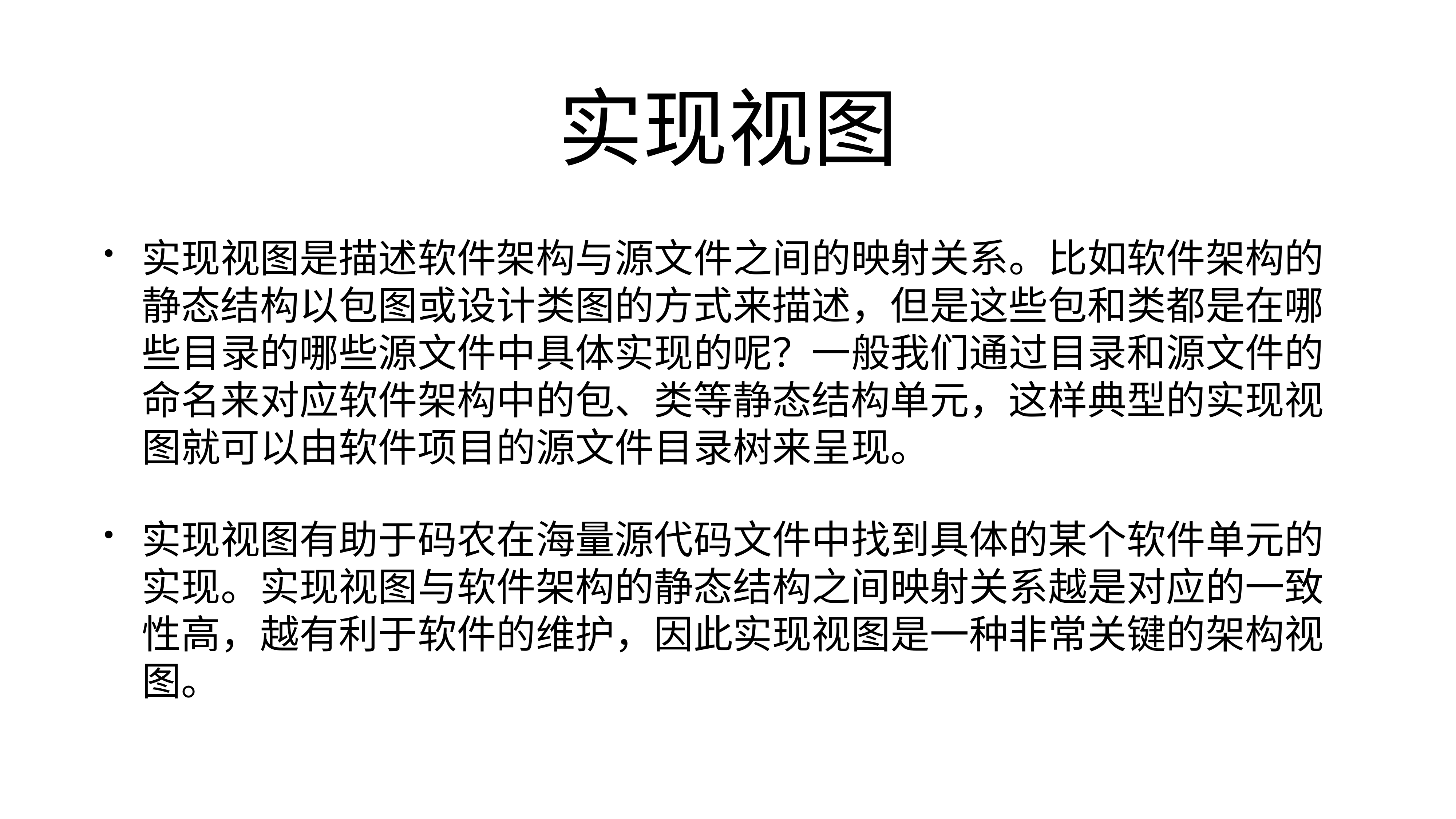

# 实现视图
实现视图是描述软件架构与源文件之间的映射关系。比如软件架构的静态结构以包图或设计类图的方式来描述，但是这些包和类都是在哪些目录的哪些源文件中具体实现的呢？一般我们通过目录和源文件的命名来对应软件架构中的包、类等静态结构单元，这样典型的实现视图就可以由软件项目的源文件目录树来呈现。
实现视图有助于码农在海量源代码文件中找到具体的某个软件单元的实现。实现视图与软件架构的静态结构之间映射关系越是对应的一致性高，越有利于软件的维护，因此实现视图是一种非常关键的架构视图。